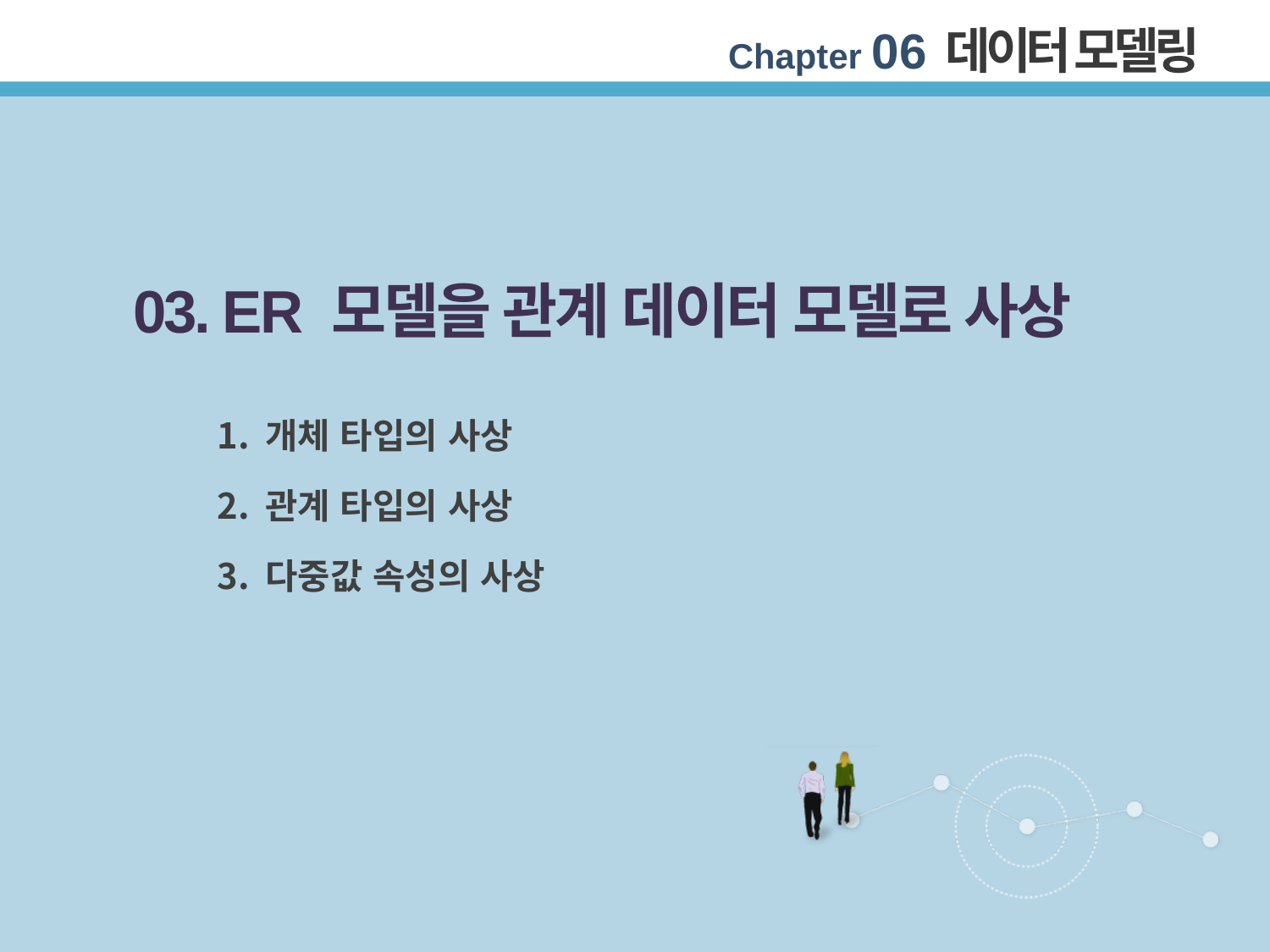

03. ER 모델을 관계 데이터 모델로 사상
개체 타입의 사상
관계 타입의 사상
다중값 속성의 사상